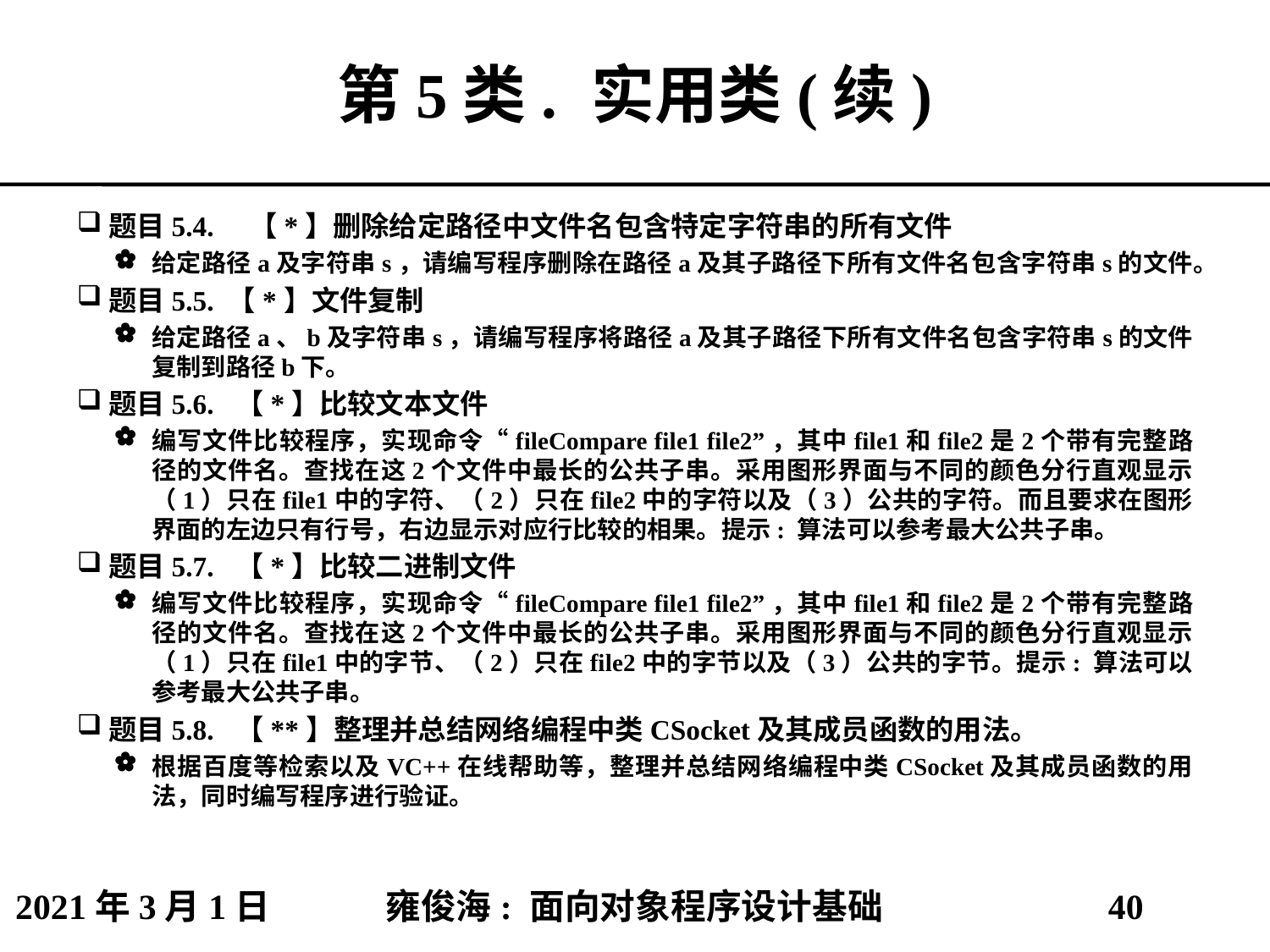

# 第5类.	实用类(续)

题目5.4.	 【*】删除给定路径中文件名包含特定字符串的所有文件
给定路径a及字符串s，请编写程序删除在路径a及其子路径下所有文件名包含字符串s的文件。
题目5.5. 【*】文件复制
给定路径a、b及字符串s，请编写程序将路径a及其子路径下所有文件名包含字符串s的文件复制到路径b下。
题目5.6.	【*】比较文本文件
编写文件比较程序，实现命令“fileCompare file1 file2”，其中file1和file2是2个带有完整路径的文件名。查找在这2个文件中最长的公共子串。采用图形界面与不同的颜色分行直观显示（1）只在file1中的字符、（2）只在file2中的字符以及（3）公共的字符。而且要求在图形界面的左边只有行号，右边显示对应行比较的相果。提示: 算法可以参考最大公共子串。
题目5.7.	【*】比较二进制文件
编写文件比较程序，实现命令“fileCompare file1 file2”，其中file1和file2是2个带有完整路径的文件名。查找在这2个文件中最长的公共子串。采用图形界面与不同的颜色分行直观显示（1）只在file1中的字节、（2）只在file2中的字节以及（3）公共的字节。提示: 算法可以参考最大公共子串。
题目5.8.	【**】整理并总结网络编程中类CSocket及其成员函数的用法。
根据百度等检索以及VC++在线帮助等，整理并总结网络编程中类CSocket及其成员函数的用法，同时编写程序进行验证。
2021年3月1日
雍俊海: 面向对象程序设计基础
40